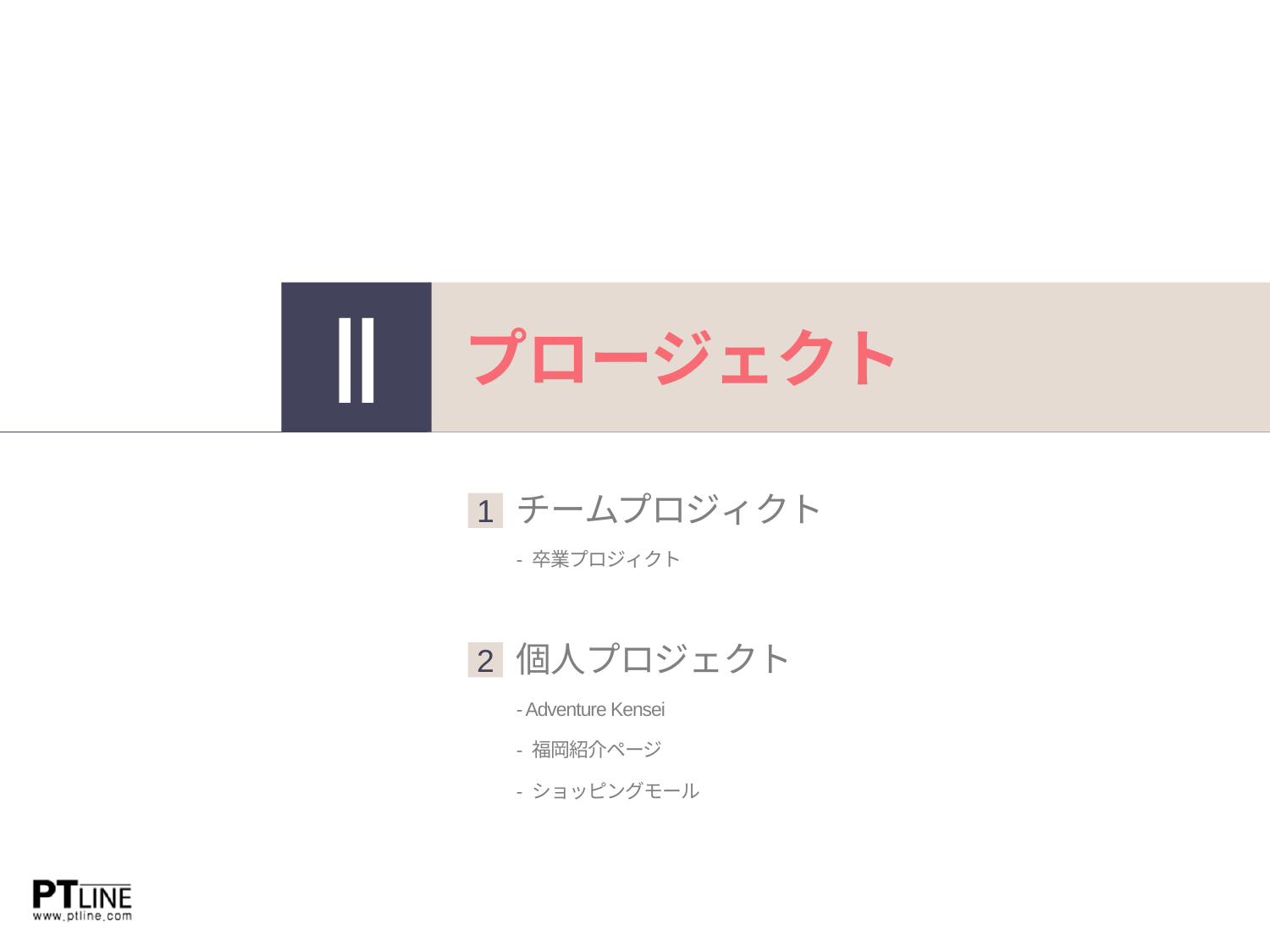

プロージェクト
Ⅱ
チームプロジィクト
- 卒業プロジィクト
1
個人プロジェクト
- Adventure Kensei
- 福岡紹介ページ
- ショッピングモール
2